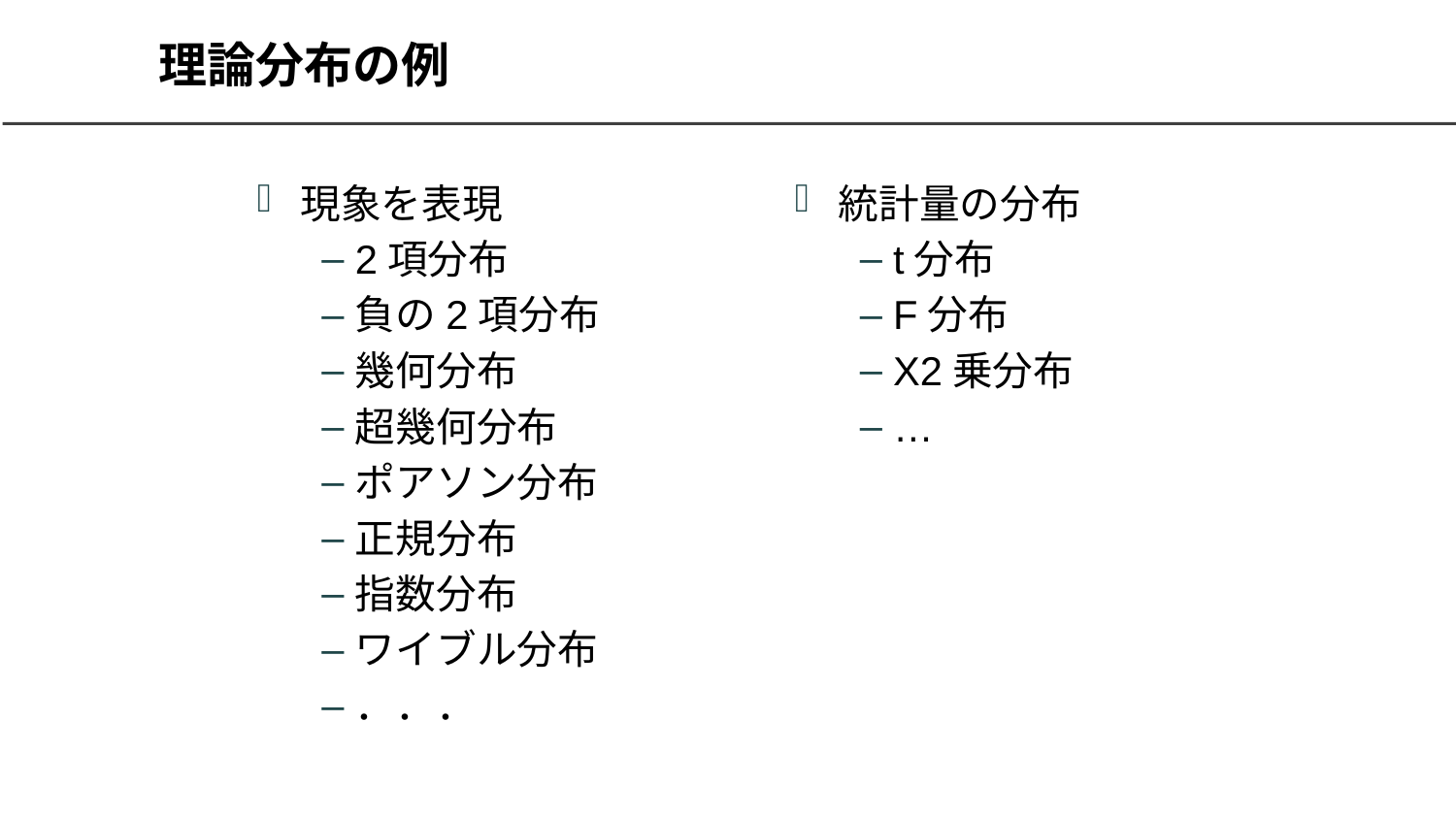

# 理論分布の例
現象を表現
2項分布
負の2項分布
幾何分布
超幾何分布
ポアソン分布
正規分布
指数分布
ワイブル分布
．．．
統計量の分布
t分布
F分布
Χ2乗分布
…